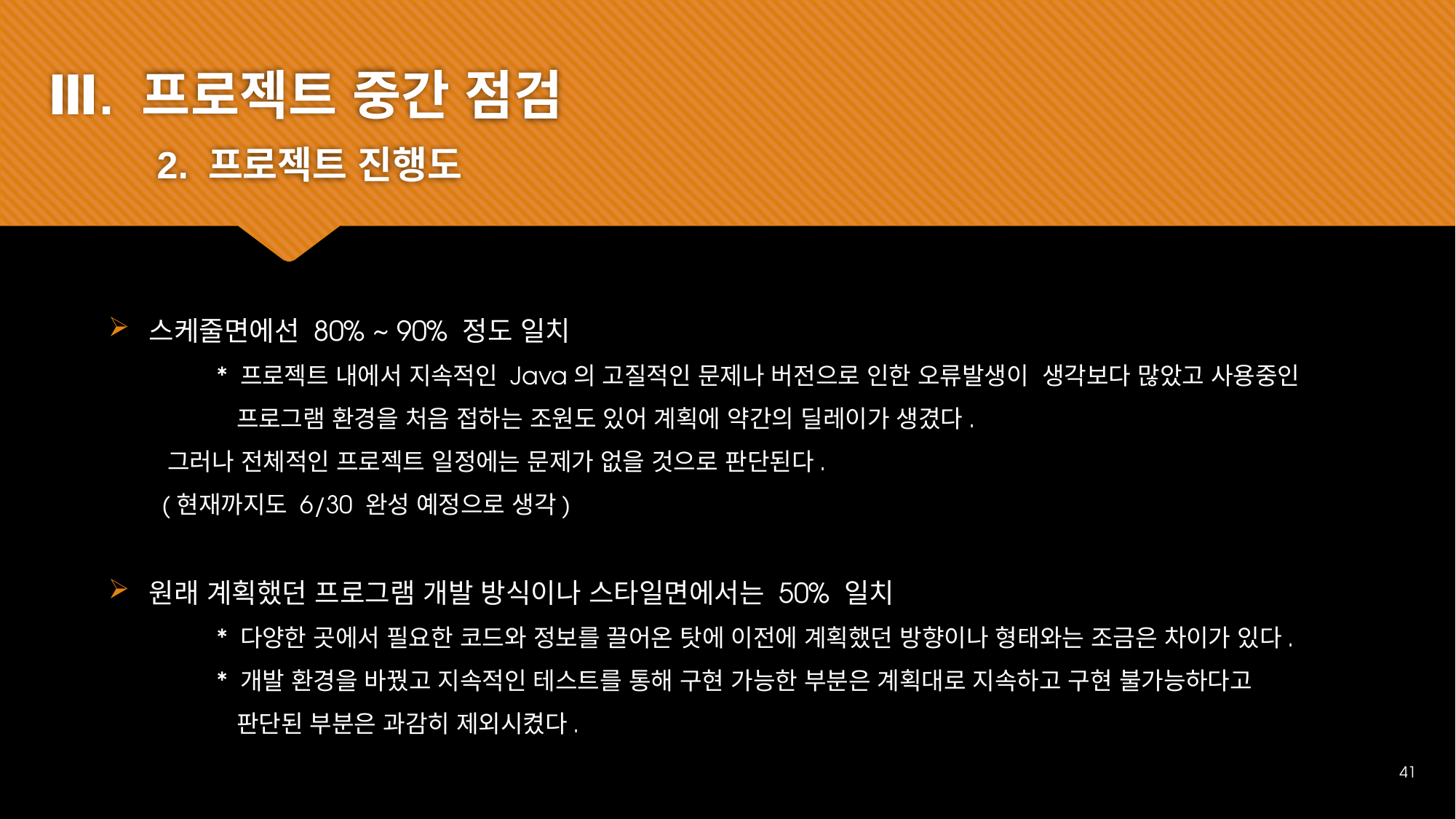

Ⅲ. 프로젝트 중간 점검
	2. 프로젝트 진행도
#

스케줄면에선 80% ~ 90% 정도 일치
	* 프로젝트 내에서 지속적인 Java의 고질적인 문제나 버전으로 인한 오류발생이  생각보다 많았고 사용중인
	  프로그램 환경을 처음 접하는 조원도 있어 계획에 약간의 딜레이가 생겼다.
        그러나 전체적인 프로젝트 일정에는 문제가 없을 것으로 판단된다.
        (현재까지도 6/30 완성 예정으로 생각)

원래 계획했던 프로그램 개발 방식이나 스타일면에서는 50% 일치
	* 다양한 곳에서 필요한 코드와 정보를 끌어온 탓에 이전에 계획했던 방향이나 형태와는 조금은 차이가 있다.
	* 개발 환경을 바꿨고 지속적인 테스트를 통해 구현 가능한 부분은 계획대로 지속하고 구현 불가능하다고
	  판단된 부분은 과감히 제외시켰다.

41